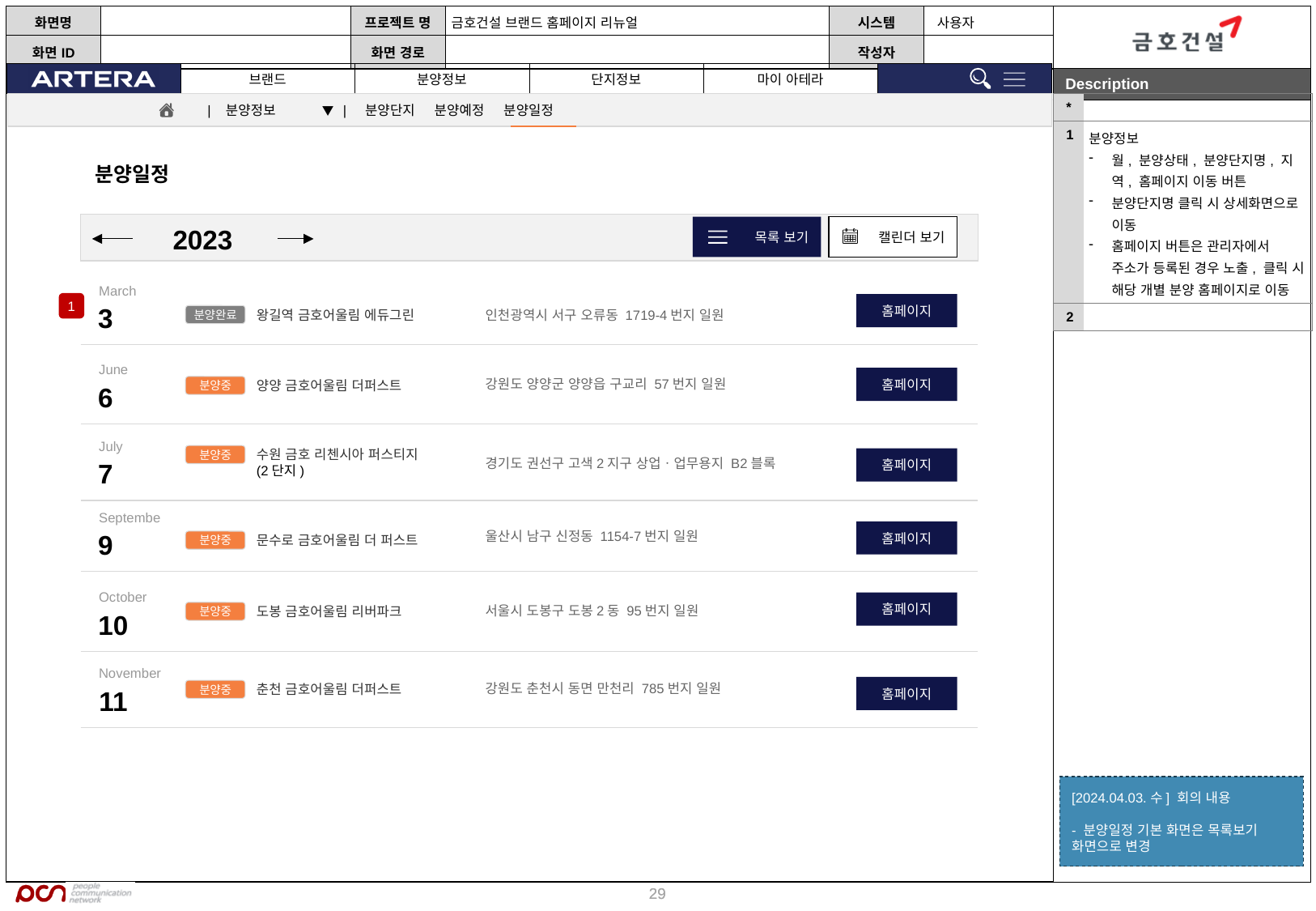

| \* |  |
| --- | --- |
| 1 | 분양정보 월, 분양상태, 분양단지명, 지역, 홈페이지 이동 버튼 분양단지명 클릭 시 상세화면으로 이동 홈페이지 버튼은 관리자에서 주소가 등록된 경우 노출, 클릭 시 해당 개별 분양 홈페이지로 이동 |
| 2 |  |
|   분양정보            ▼  |    분양단지     분양예정     분양일정

분양일정

목록 보기

캘린더 보기

2023
March
3
1
홈페이지
왕길역 금호어울림 에듀그린
분양완료
인천광역시 서구 오류동 1719-4번지 일원
June
6
홈페이지
강원도 양양군 양양읍 구교리 57번지 일원
양양 금호어울림 더퍼스트
분양중
July
7
수원 금호 리첸시아 퍼스티지
(2단지)
분양중
홈페이지
경기도 권선구 고색2지구 상업ㆍ업무용지 B2블록
Septembe
9
홈페이지
울산시 남구 신정동 1154-7번지 일원
문수로 금호어울림 더 퍼스트
분양중
October
10
홈페이지
서울시 도봉구 도봉2동 95번지 일원
도봉 금호어울림 리버파크
분양중
November
11
강원도 춘천시 동면 만천리 785번지 일원
춘천 금호어울림 더퍼스트
분양중
홈페이지
[2024.04.03.수] 회의 내용
- 분양일정 기본 화면은 목록보기 화면으로 변경